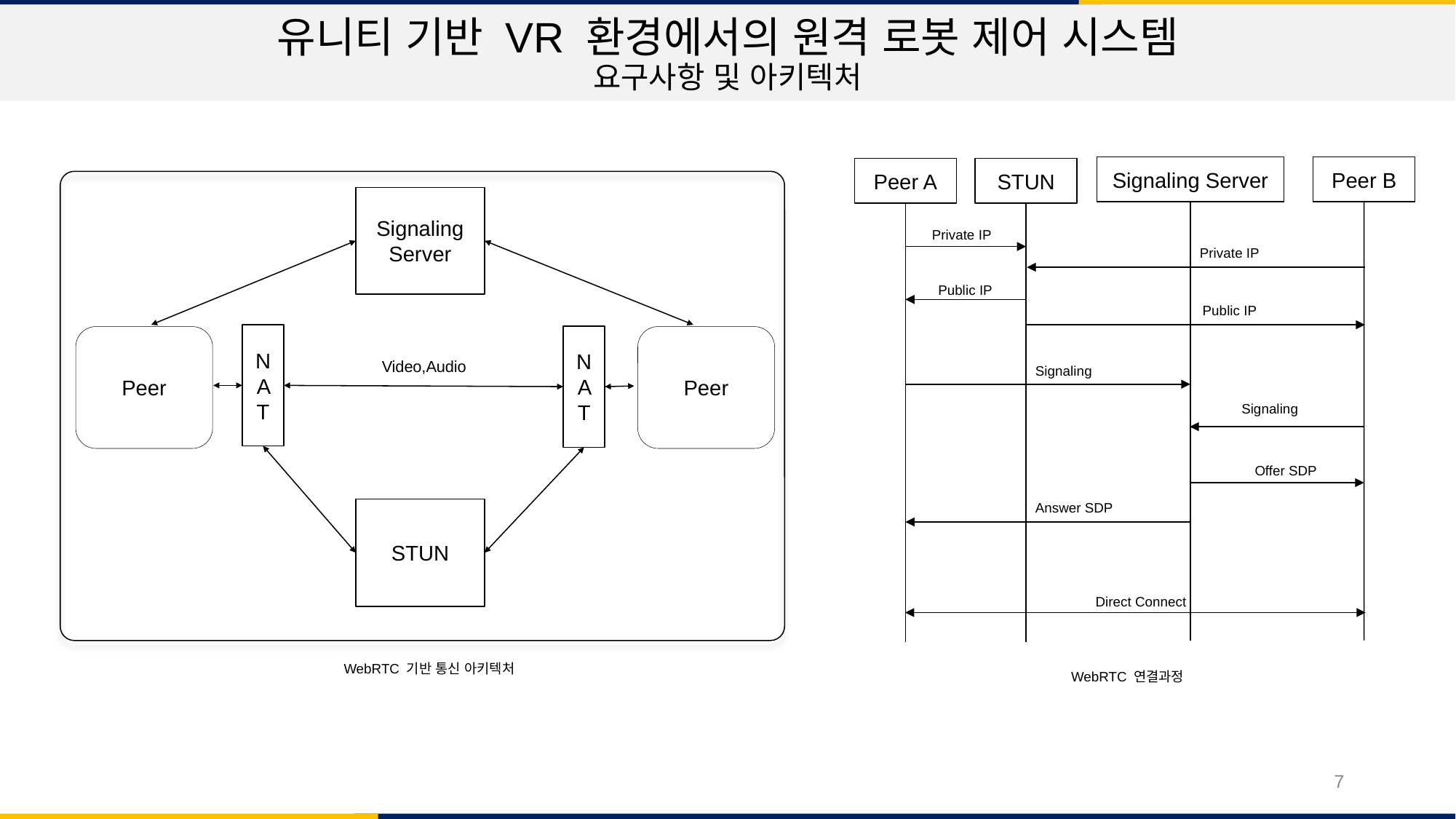

유니티 기반 VR 환경에서의 원격 로봇 제어 시스템
요구사항 및 아키텍처
Signaling Server
Peer B
Peer A
STUN
Private IP
Private IP
Public IP
Public IP
Signaling
Signaling
Offer SDP
Answer SDP
WebRTC 연결과정

Signaling Server
STUN
Video,Audio
WebRTC 기반 통신 아키텍처
NAT
NAT
Peer
Peer
Direct Connect
7